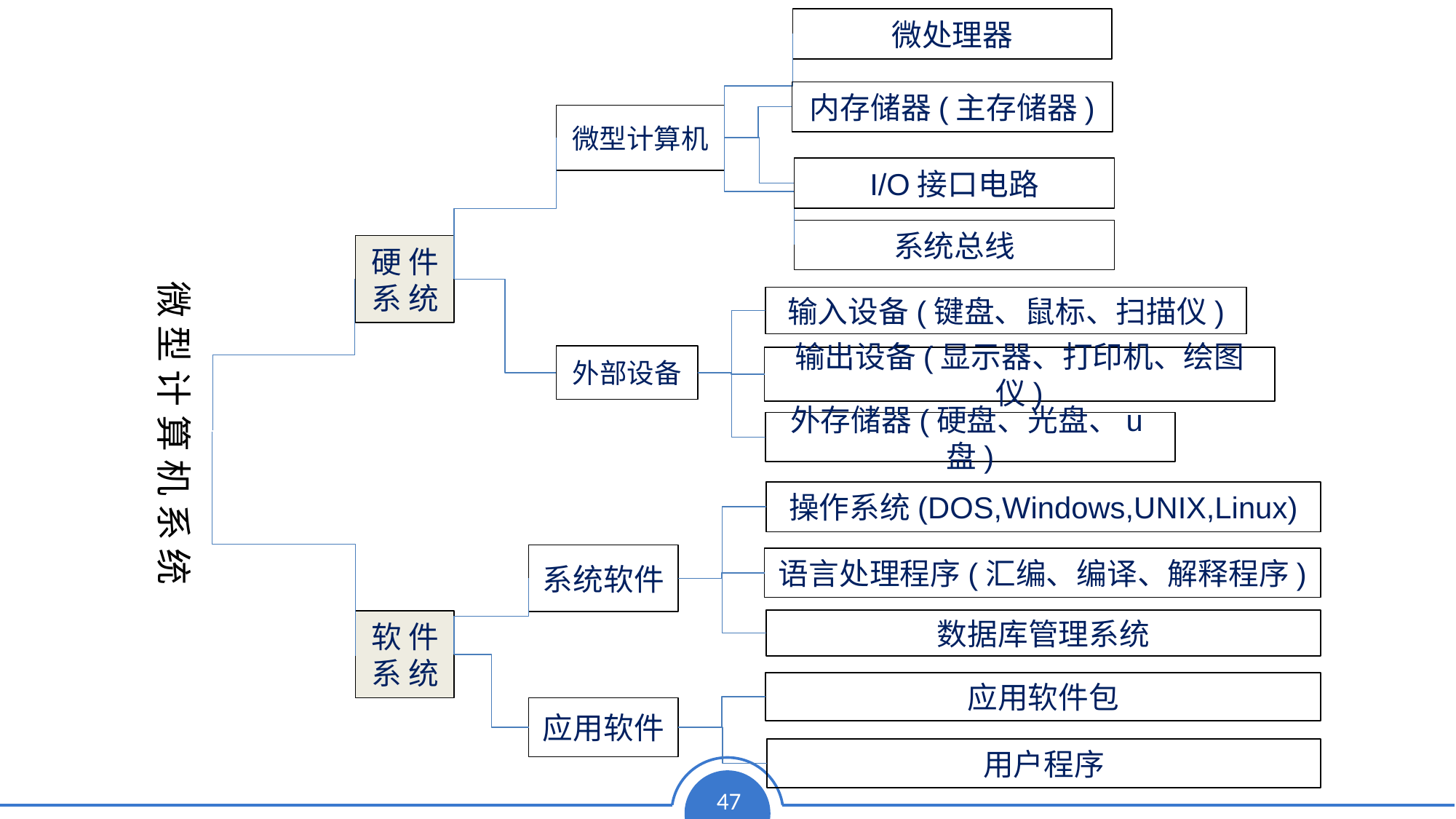

微处理器
微型计算机
 微 型 计 算 机 系 统
系统总线
硬 件
系 统
输入设备(键盘、鼠标、扫描仪)
外部设备
输出设备(显示器、打印机、绘图仪)
外存储器(硬盘、光盘、u盘)
操作系统(DOS,Windows,UNIX,Linux)
系统软件
语言处理程序(汇编、编译、解释程序)
数据库管理系统
软 件
系 统
应用软件包
应用软件
用户程序
内存储器(主存储器)
I/O接口电路